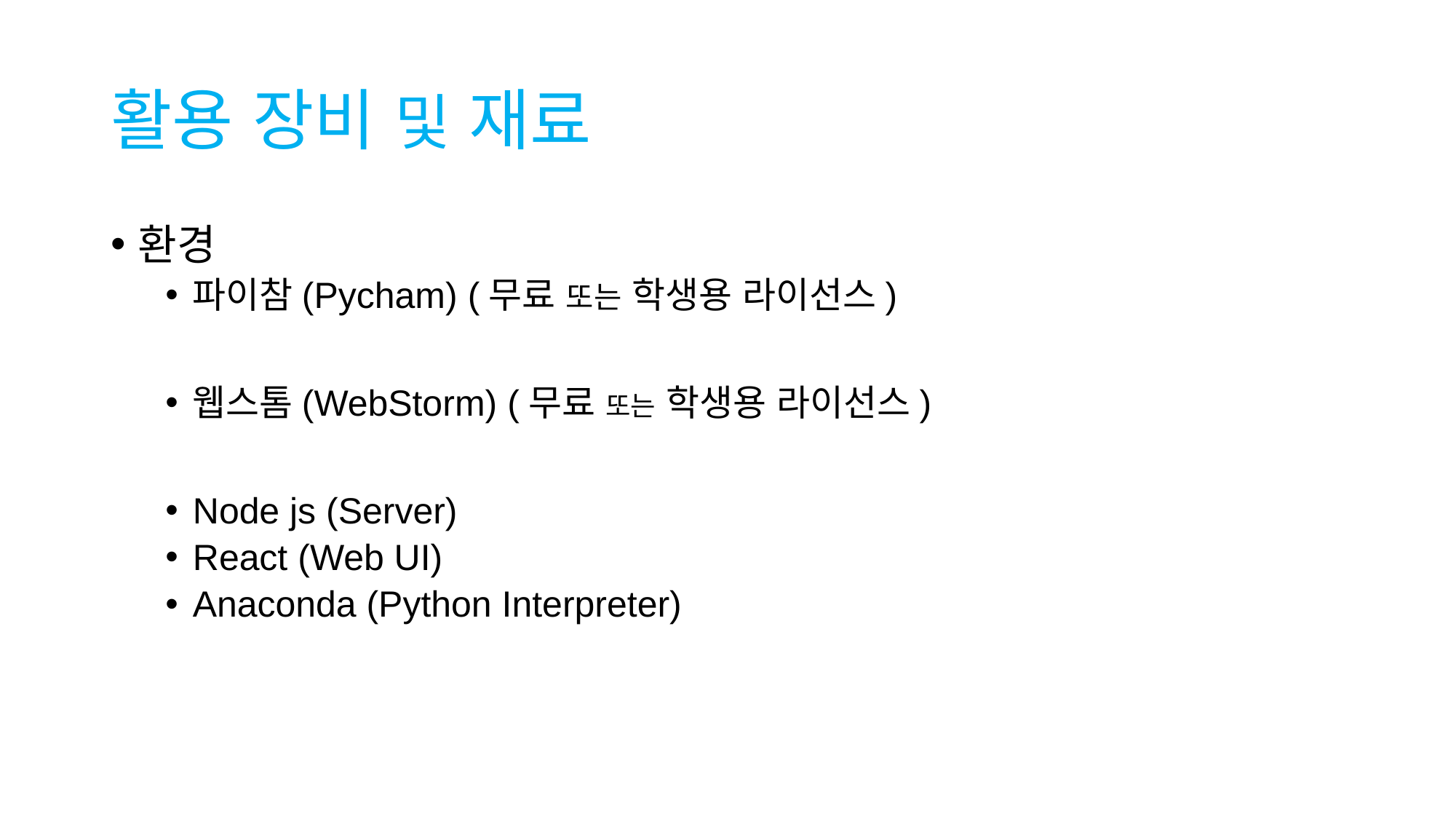

# 활용 장비 및 재료
환경
파이참(Pycham) (무료 또는 학생용 라이선스)

웹스톰(WebStorm) (무료 또는 학생용 라이선스)

Node js (Server)
React (Web UI)
Anaconda (Python Interpreter)